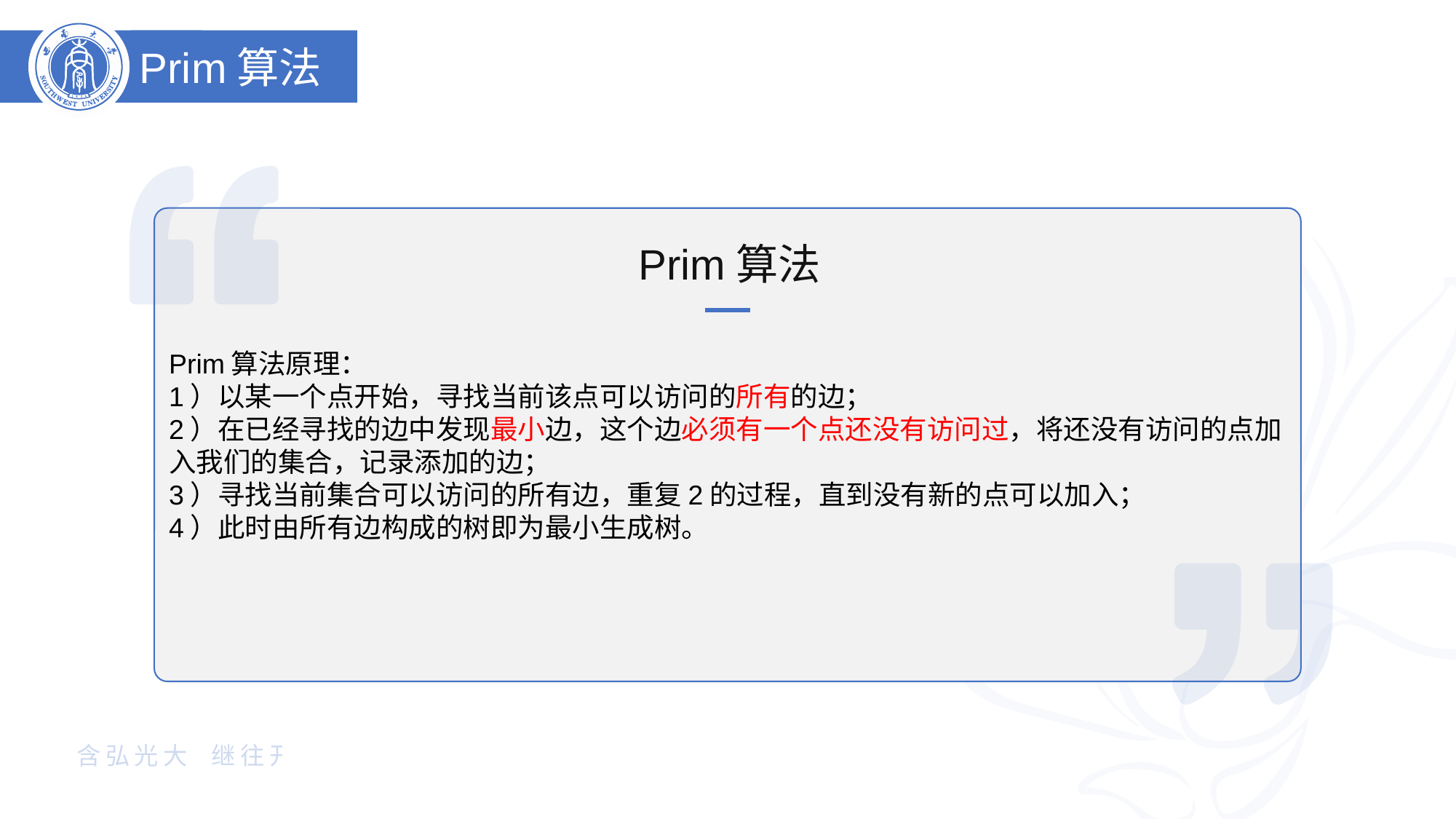

Prim算法

Prim算法原理：
1）以某一个点开始，寻找当前该点可以访问的所有的边；
2）在已经寻找的边中发现最小边，这个边必须有一个点还没有访问过，将还没有访问的点加入我们的集合，记录添加的边；
3）寻找当前集合可以访问的所有边，重复2的过程，直到没有新的点可以加入；
4）此时由所有边构成的树即为最小生成树。
Prim算法